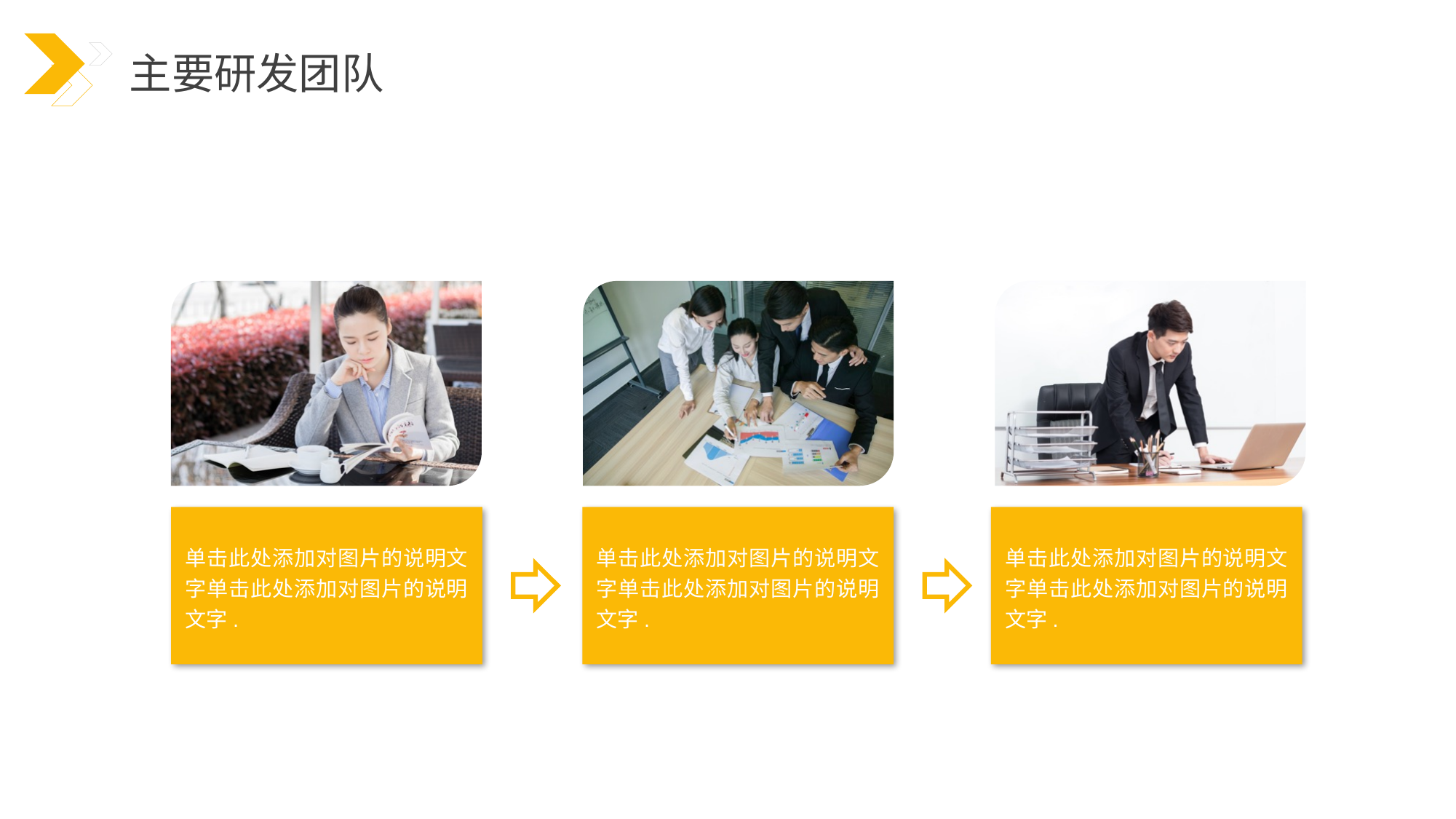

主要研发团队

单击此处添加对图片的说明文字单击此处添加对图片的说明文字.
单击此处添加对图片的说明文字单击此处添加对图片的说明文字.
单击此处添加对图片的说明文字单击此处添加对图片的说明文字.